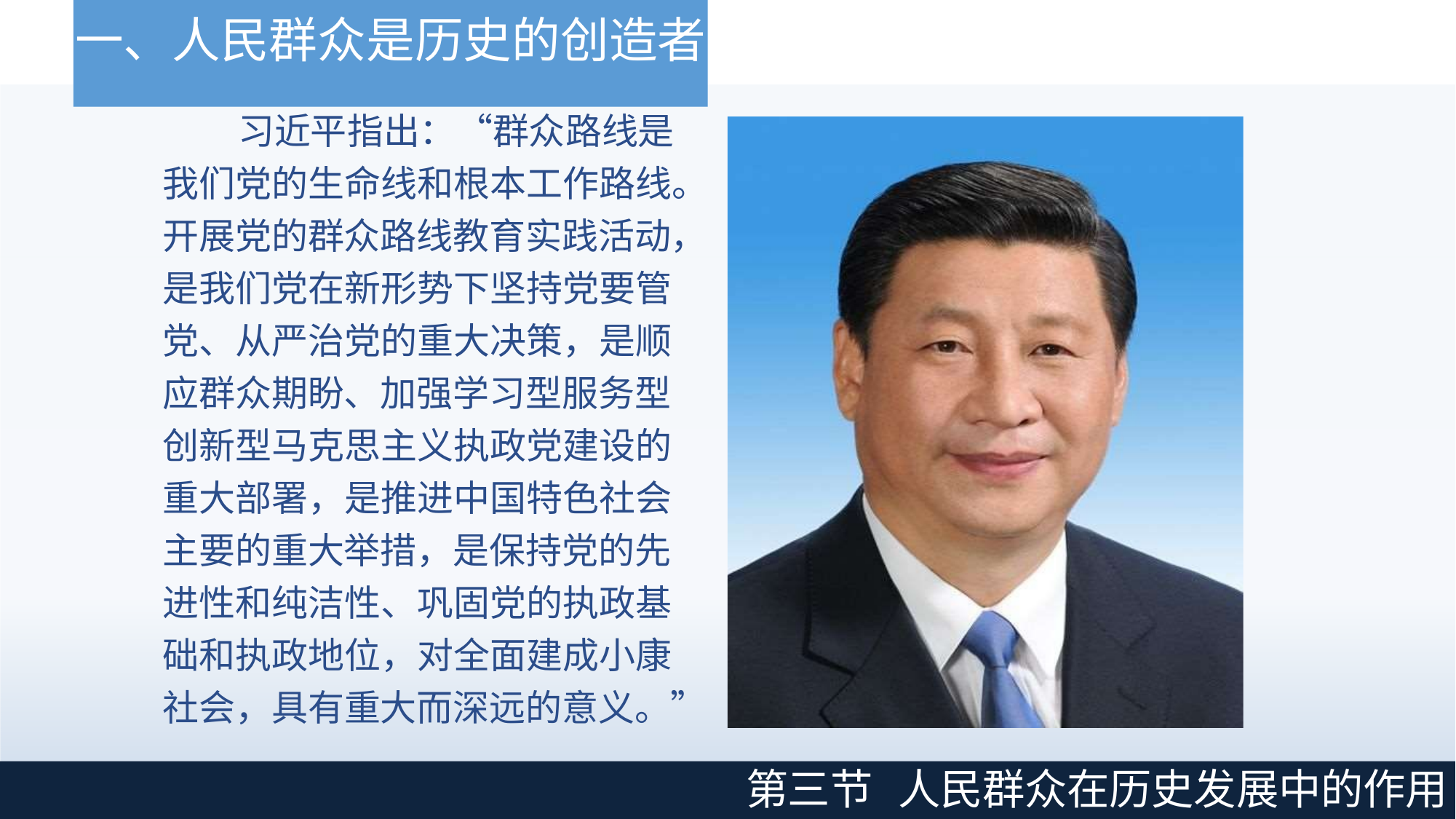

# 一、人民群众是历史的创造者

习近平指出：“群众路线是 我们党的生命线和根本工作路线。 开展党的群众路线教育实践活动， 是我们党在新形势下坚持党要管 党、从严治党的重大决策，是顺 应群众期盼、加强学习型服务型 创新型马克思主义执政党建设的 重大部署，是推进中国特色社会 主要的重大举措，是保持党的先 进性和纯洁性、巩固党的执政基 础和执政地位，对全面建成小康 社会，具有重大而深远的意义。”

第三节
人民群众在历史发展中的作用